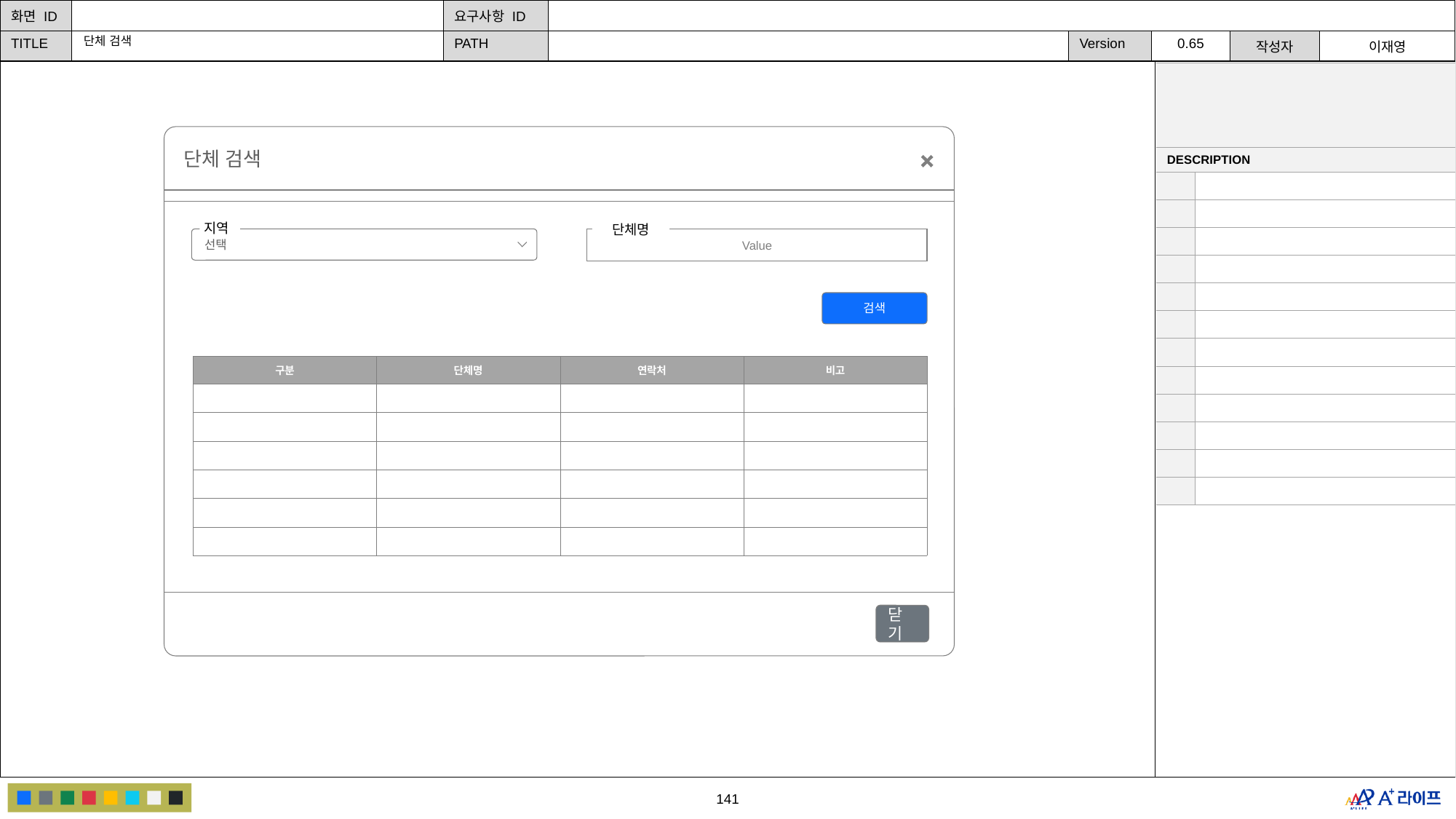

단체 검색
|  |  |
| --- | --- |
| DESCRIPTION |  |
|  |  |
|  |  |
|  |  |
|  |  |
|  |  |
|  |  |
|  |  |
|  |  |
|  |  |
|  |  |
|  |  |
|  |  |
단체 검색

지역
선택

단체명
Value
검색
| 구분 | 단체명 | 연락처 | 비고 |
| --- | --- | --- | --- |
|  |  |  |  |
|  |  |  |  |
|  |  |  |  |
|  |  |  |  |
|  |  |  |  |
|  |  |  |  |
닫기